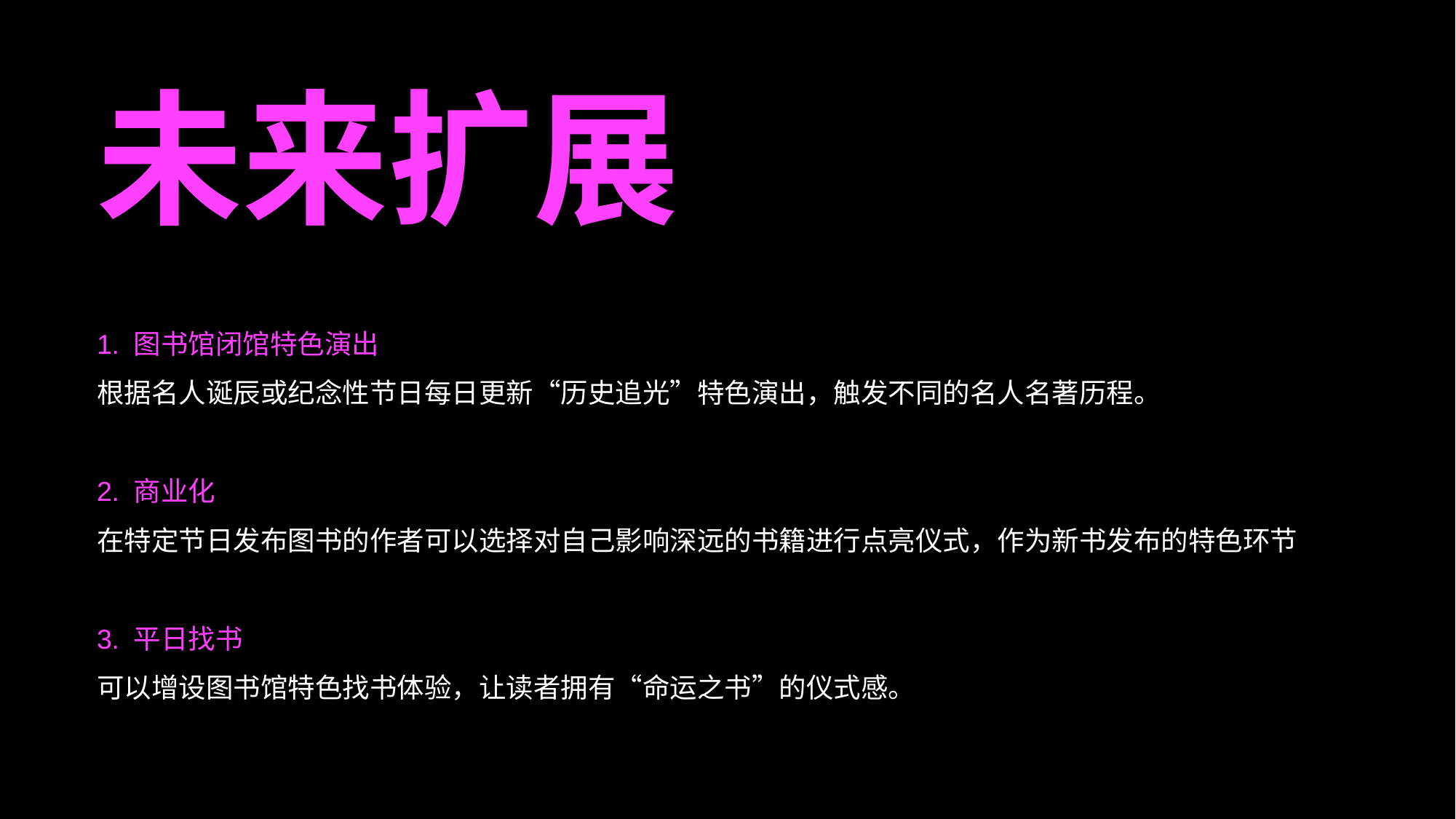

未来扩展
1. 图书馆闭馆特色演出
根据名人诞辰或纪念性节日每日更新“历史追光”特色演出，触发不同的名人名著历程。

2. 商业化
在特定节日发布图书的作者可以选择对自己影响深远的书籍进行点亮仪式，作为新书发布的特色环节

3. 平日找书
可以增设图书馆特色找书体验，让读者拥有“命运之书”的仪式感。